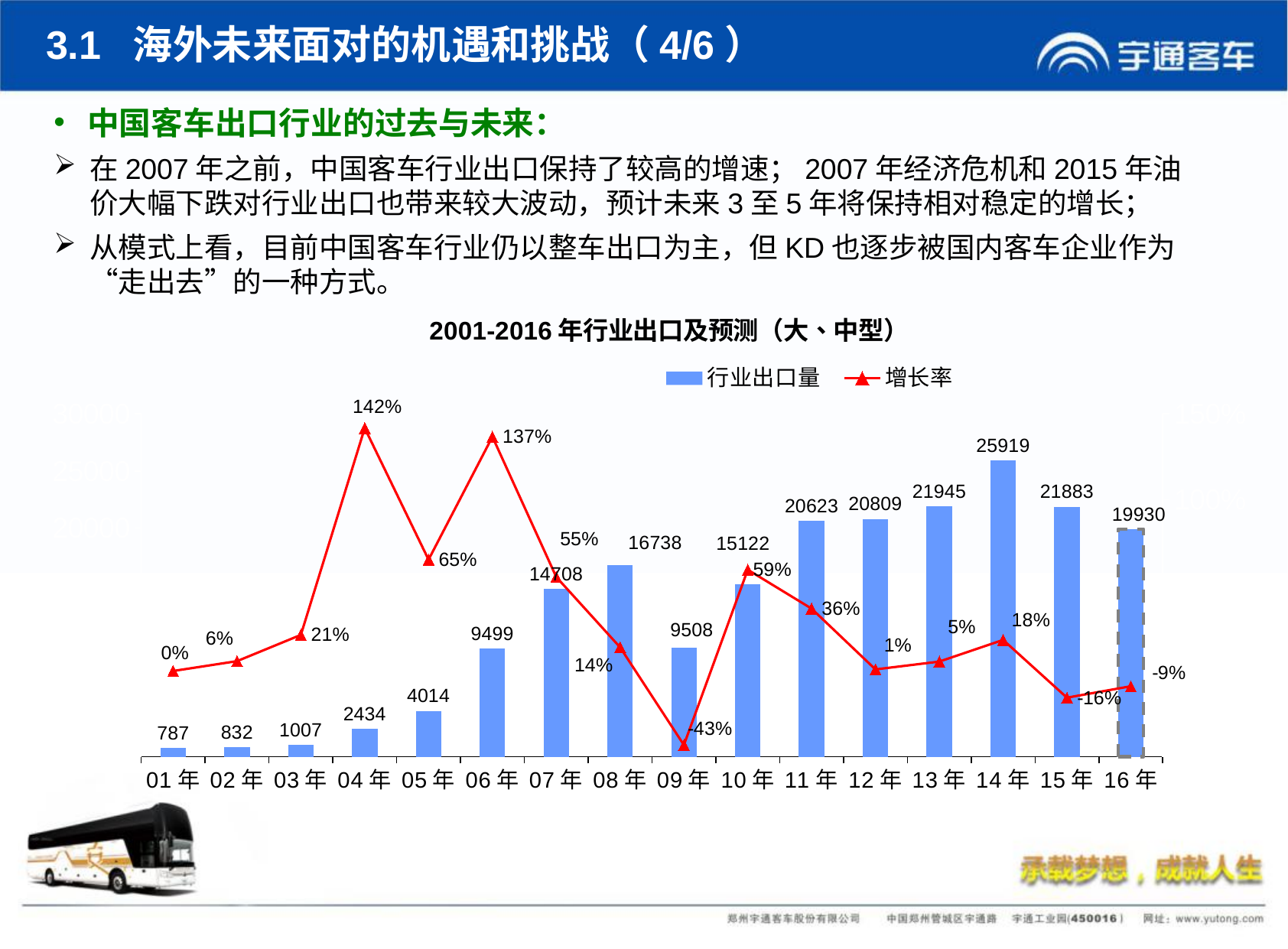

3.1  海外未来面对的机遇和挑战（4/6）
中国客车出口行业的过去与未来：
在2007年之前，中国客车行业出口保持了较高的增速；2007年经济危机和2015年油价大幅下跌对行业出口也带来较大波动，预计未来3至5年将保持相对稳定的增长；
从模式上看，目前中国客车行业仍以整车出口为主，但KD也逐步被国内客车企业作为“走出去”的一种方式。

### Chart: 2001-2016年行业出口及预测（大、中型）

| Category | 行业出口量 | 增长率 |
|---|---|---|
| 01年 | 787.0 | 0.0 |
| 02年 | 832.0 | 0.057179161372299774 |
| 03年 | 1007.0 | 0.2103365384615387 |
| 04年 | 2434.0 | 1.41708043694141 |
| 05年 | 4014.0 | 0.6491372226787194 |
| 06年 | 9499.0 | 1.366467364225214 |
| 07年 | 14708.0 | 0.5483735130013685 |
| 08年 | 16738.0 | 0.13802012510198525 |
| 09年 | 9508.0 | -0.4319512486557534 |
| 10年 | 15122.0 | 0.5904501472444256 |
| 11年 | 20623.0 | 0.36377463298505525 |
| 12年 | 20809.0 | 0.009019056393347238 |
| 13年 | 21945.0 | 0.05459176317939352 |
| 14年 | 25919.0 | 0.18108908635224458 |
| 15年 | 21883.0 | -0.15571588410046738 |
| 16年 | 19930.0 | -0.08924736096513292 |